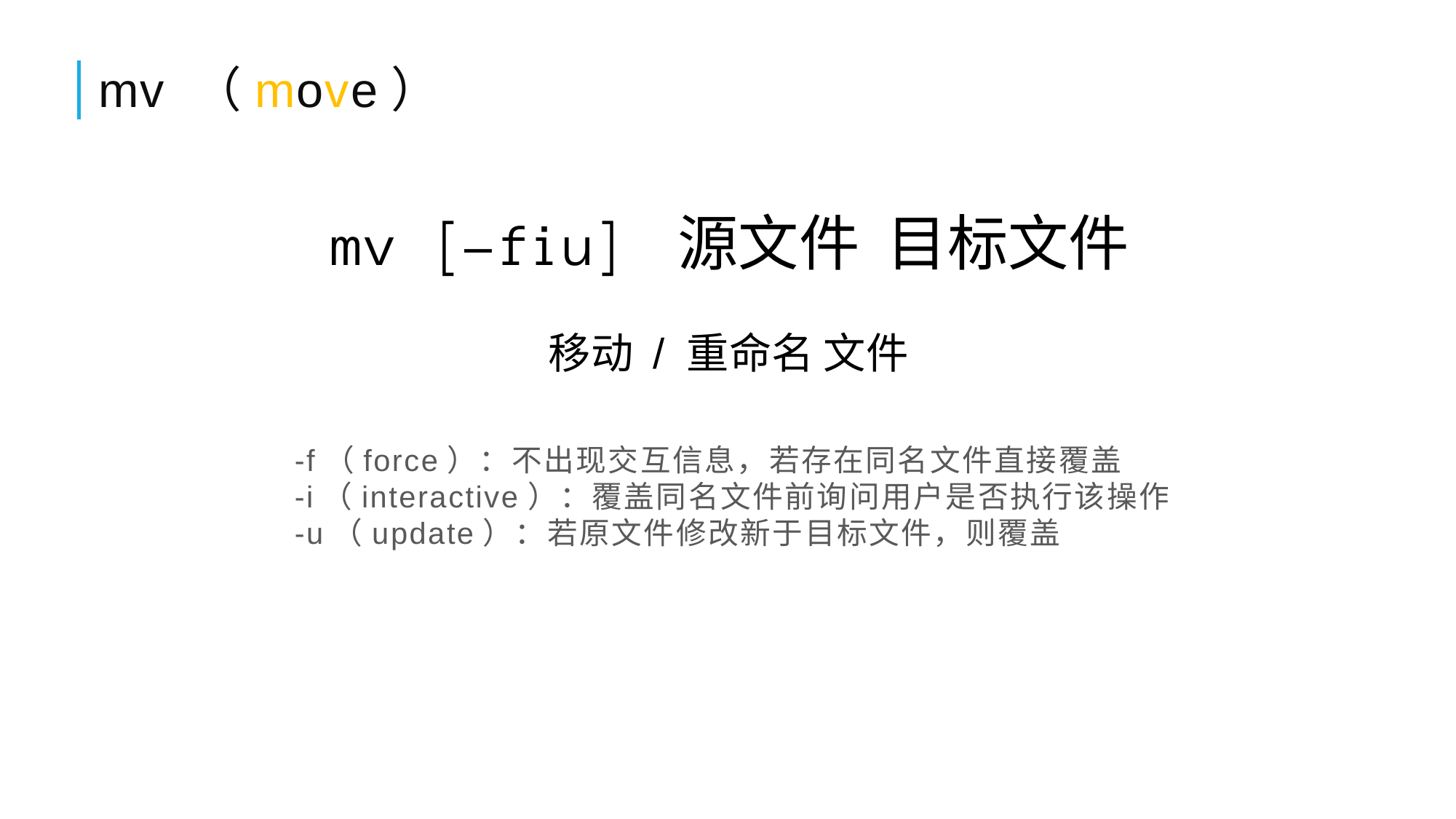

# mv （move）
mv [-fiu] 源文件  目标文件
移动 / 重命名 文件
-f（force）：不出现交互信息，若存在同名文件直接覆盖
-i（interactive）：覆盖同名文件前询问用户是否执行该操作
-u（update）：若原文件修改新于目标文件，则覆盖